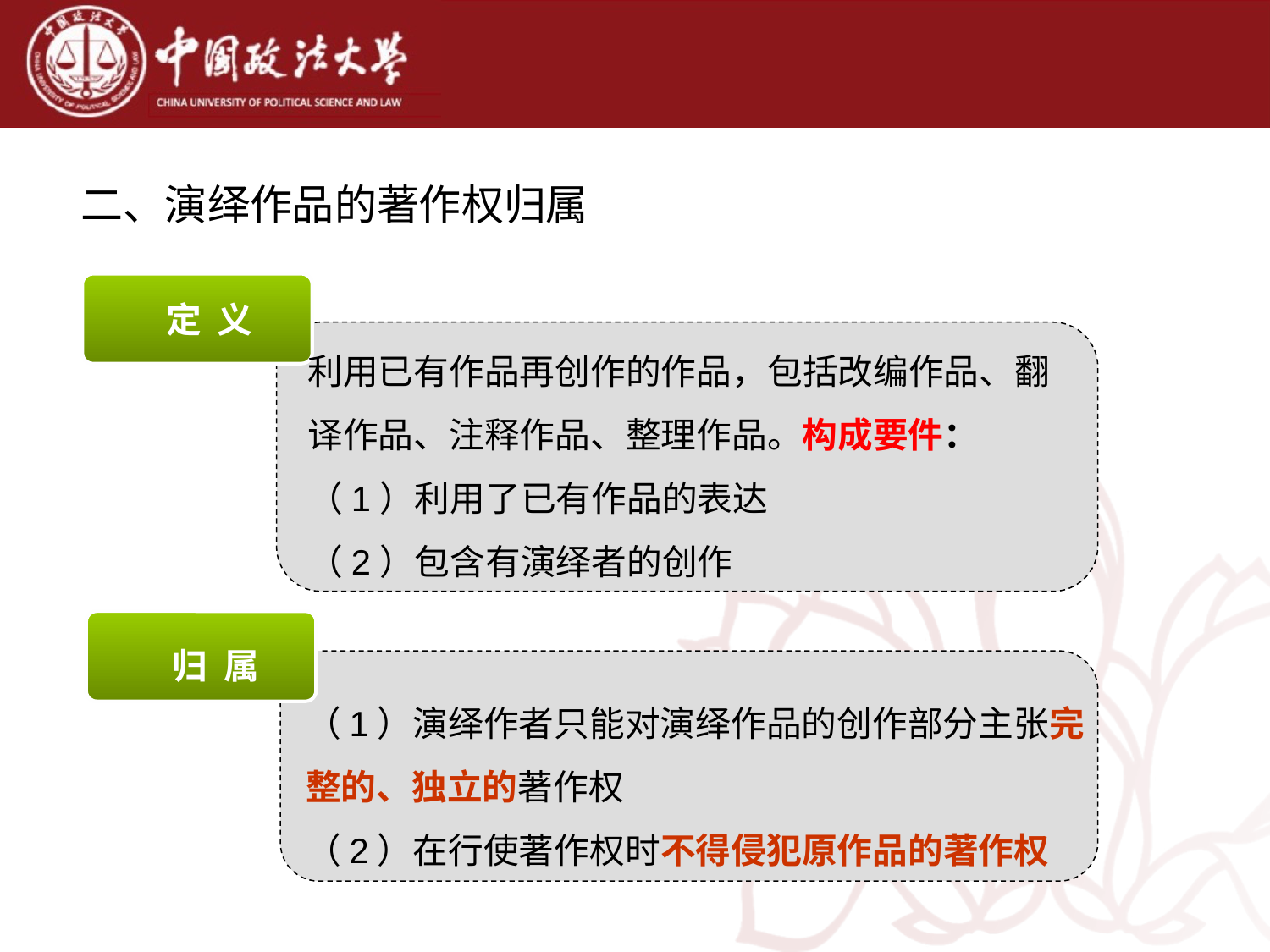

二、演绎作品的著作权归属
  定  义

利用已有作品再创作的作品，包括改编作品、翻译作品、注释作品、整理作品。构成要件：
（1）利用了已有作品的表达
（2）包含有演绎者的创作
  归  属

（1）演绎作者只能对演绎作品的创作部分主张完整的、独立的著作权
（2）在行使著作权时不得侵犯原作品的著作权